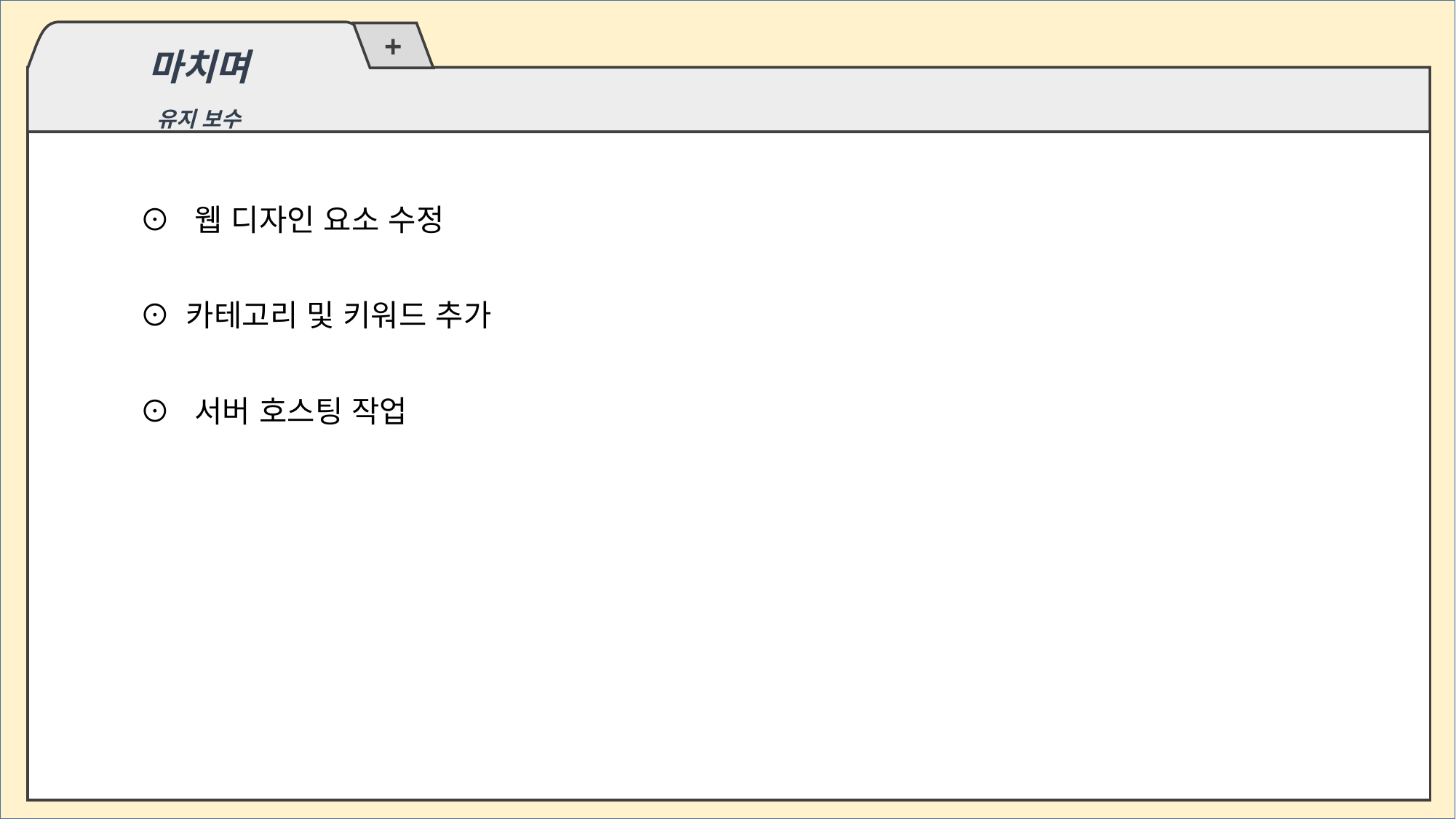

마치며
유지 보수
⊙  웹 디자인 요소 수정

⊙ 카테고리 및 키워드 추가

⊙  서버 호스팅 작업